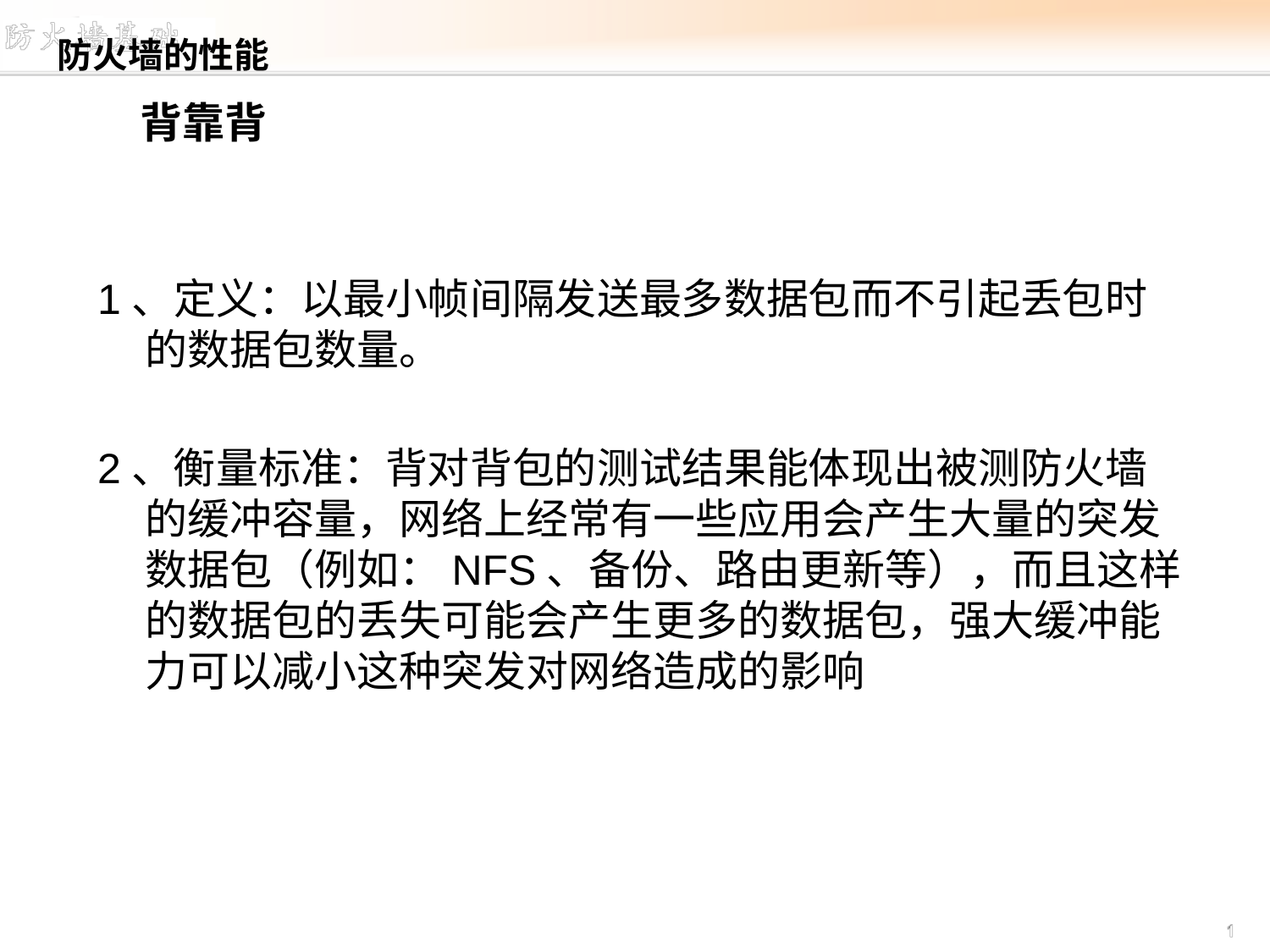

防火墙的性能
# 背靠背
1、定义：以最小帧间隔发送最多数据包而不引起丢包时的数据包数量。

2、衡量标准：背对背包的测试结果能体现出被测防火墙的缓冲容量，网络上经常有一些应用会产生大量的突发数据包（例如：NFS、备份、路由更新等），而且这样的数据包的丢失可能会产生更多的数据包，强大缓冲能力可以减小这种突发对网络造成的影响